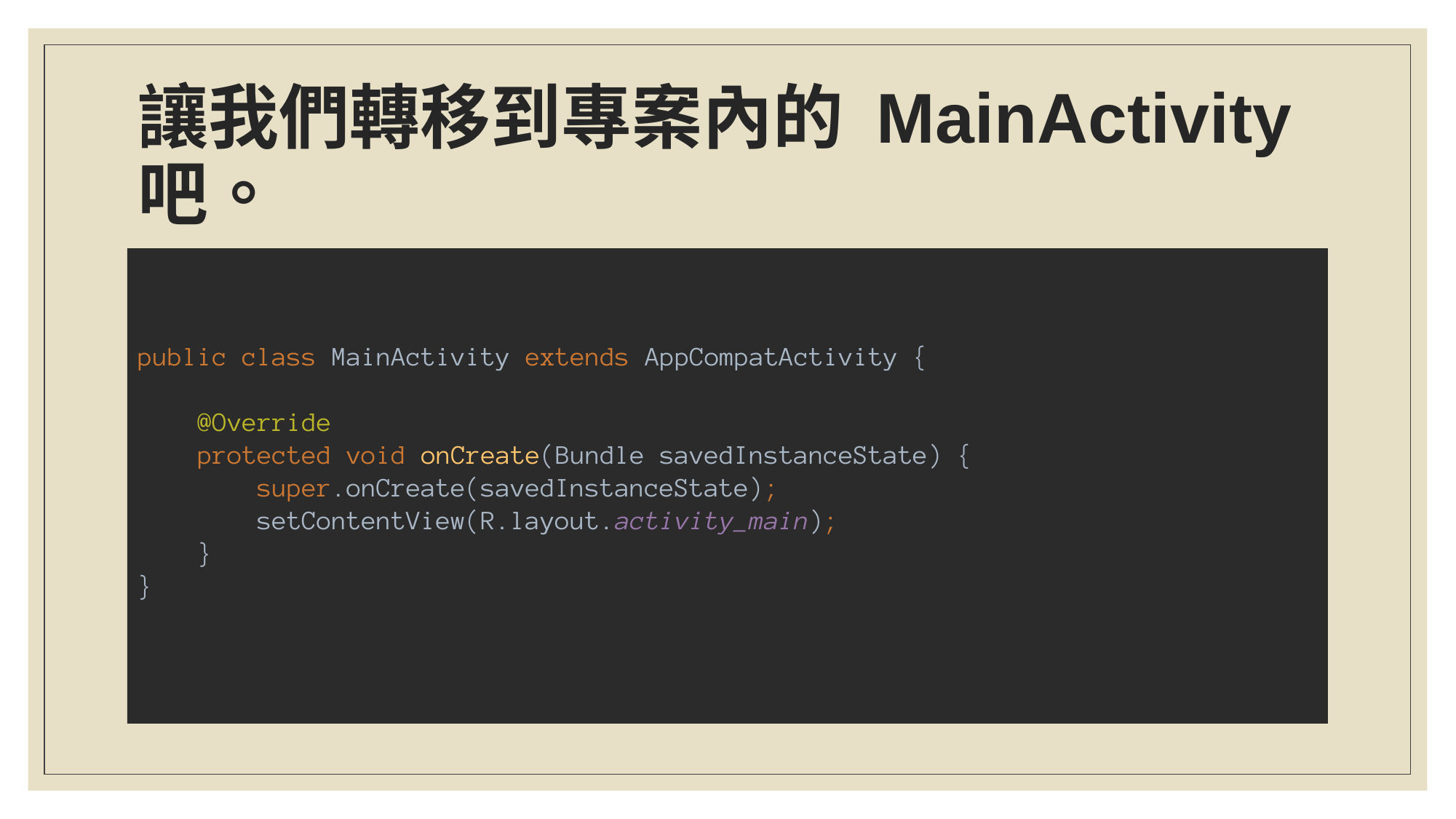

# 讓我們轉移到專案內的 MainActivity 吧。
public class MainActivity extends AppCompatActivity {
    @Override
    protected void onCreate(Bundle savedInstanceState) {
        super.onCreate(savedInstanceState);
        setContentView(R.layout.activity_main);
    }
}